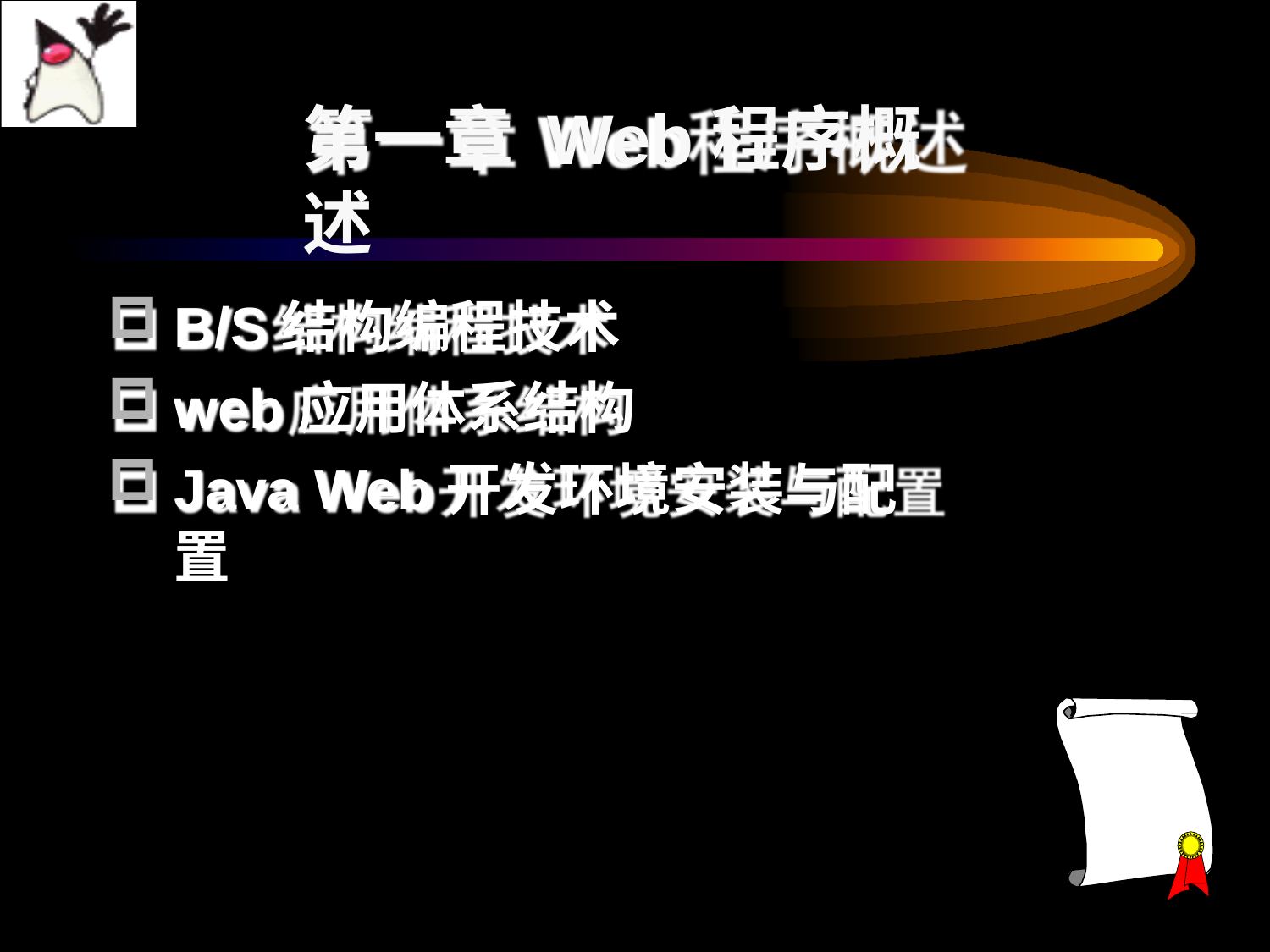

# 第一章 Web程序概述

B/S结构编程技术
web应用体系结构
Java Web开发环境安装与配置